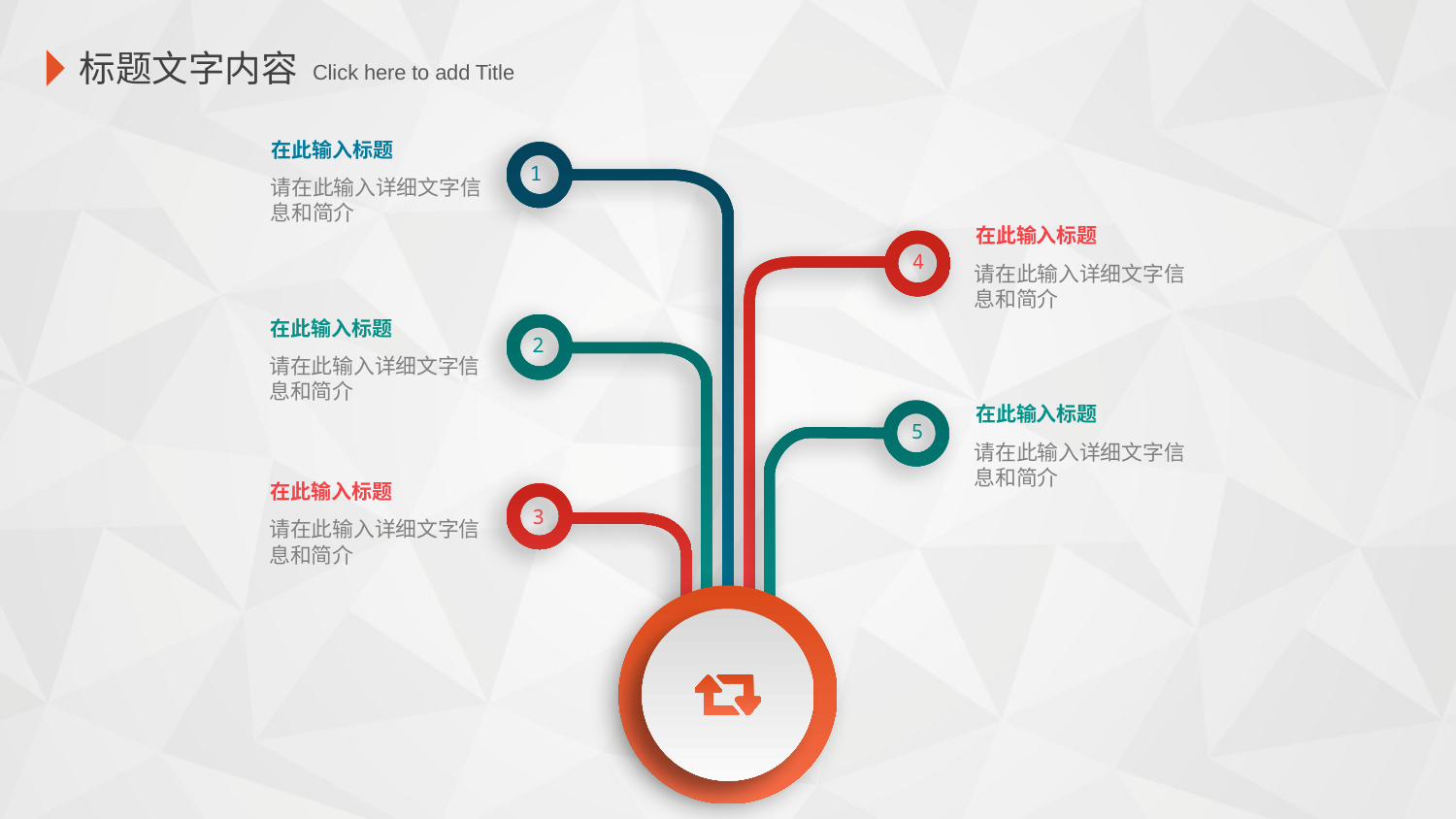

标题文字内容
  Click here to add Title

在此输入标题

1
请在此输入详细文字信息和简介
在此输入标题

4
请在此输入详细文字信息和简介
在此输入标题

2
请在此输入详细文字信息和简介
在此输入标题

5
请在此输入详细文字信息和简介
在此输入标题

3
请在此输入详细文字信息和简介